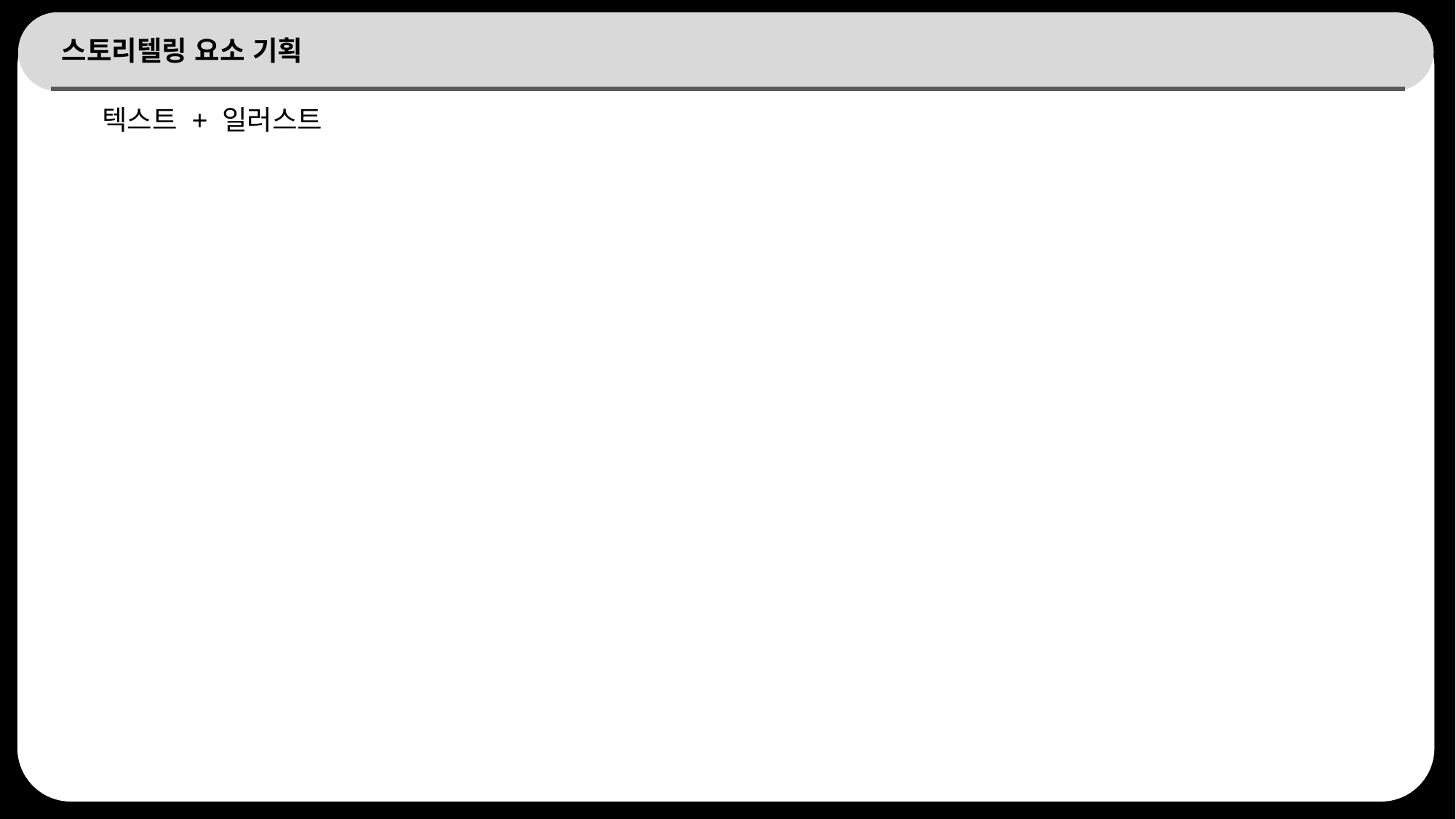

# 스토리텔링 요소 기획
텍스트 + 일러스트
12